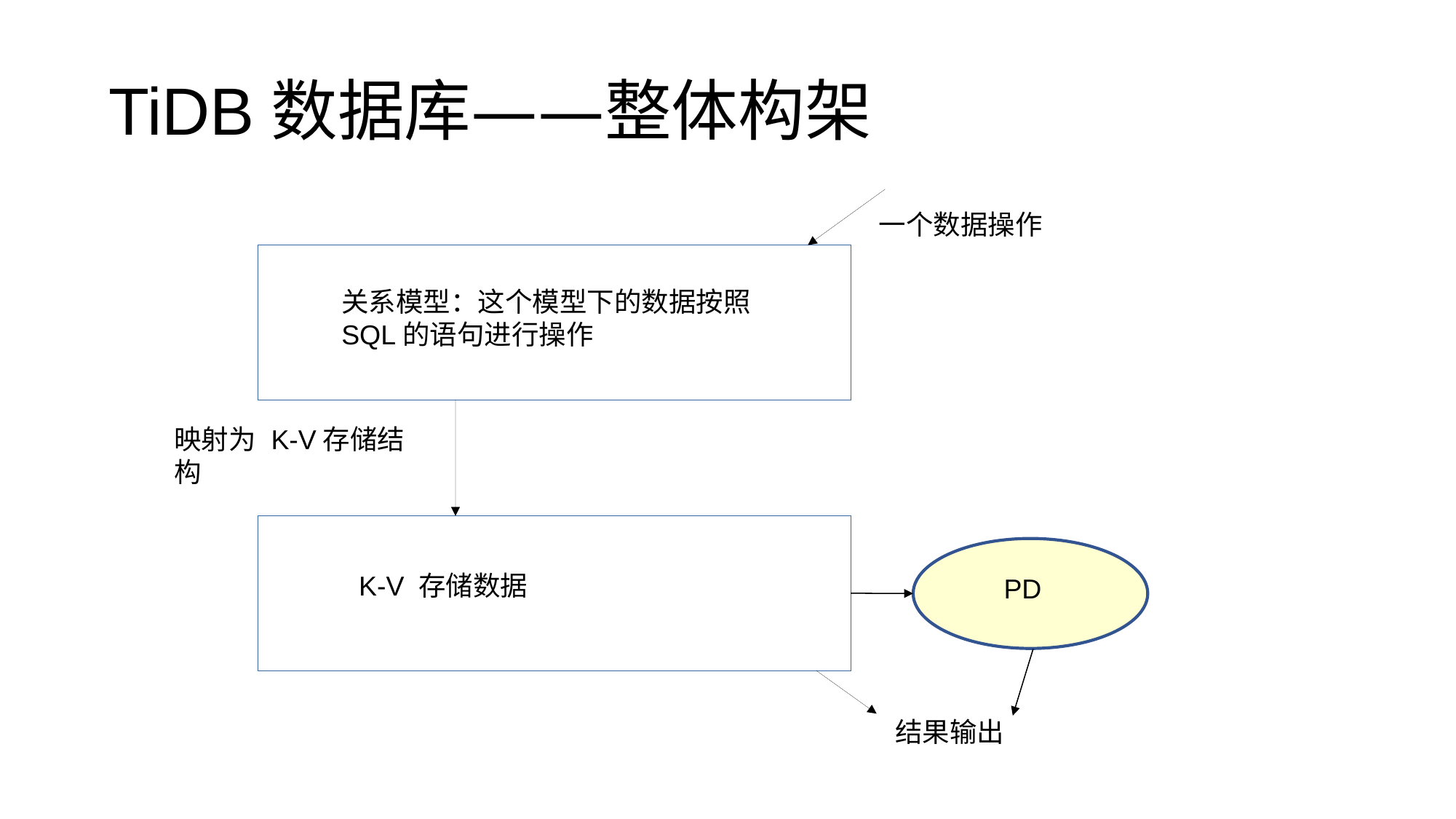

TiDB数据库——整体构架

一个数据操作

关系模型：这个模型下的数据按照SQL的语句进行操作

映射为 K-V存储结构

K-V 存储数据
PD

结果输出